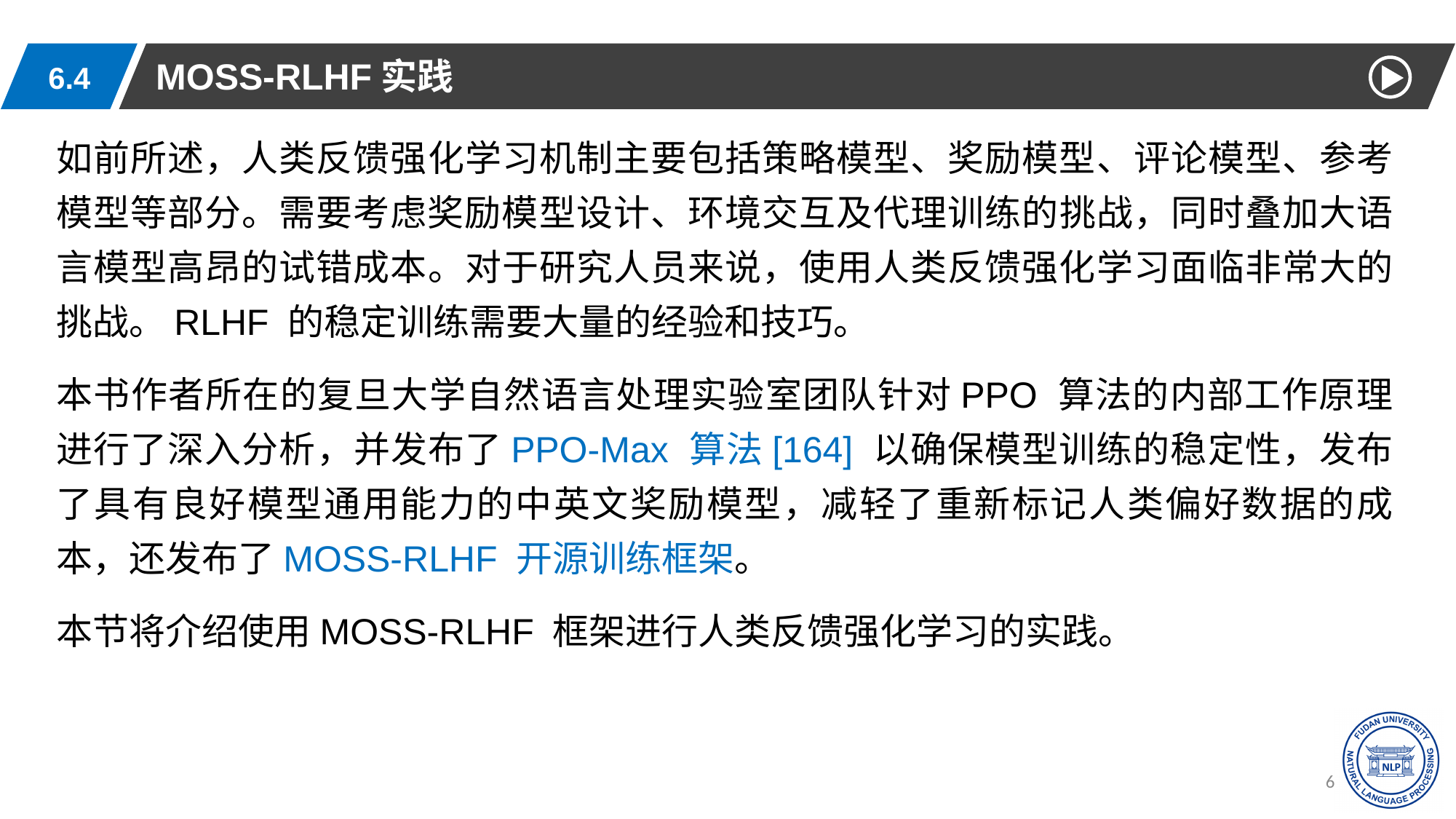

MOSS-RLHF实践
6.4

如前所述，人类反馈强化学习机制主要包括策略模型、奖励模型、评论模型、参考模型等部分。需要考虑奖励模型设计、环境交互及代理训练的挑战，同时叠加大语言模型高昂的试错成本。对于研究人员来说，使用人类反馈强化学习面临非常大的挑战。RLHF 的稳定训练需要大量的经验和技巧。
本书作者所在的复旦大学自然语言处理实验室团队针对PPO 算法的内部工作原理进行了深入分析，并发布了PPO-Max 算法[164] 以确保模型训练的稳定性，发布了具有良好模型通用能力的中英文奖励模型，减轻了重新标记人类偏好数据的成本，还发布了MOSS-RLHF 开源训练框架。
本节将介绍使用MOSS-RLHF 框架进行人类反馈强化学习的实践。
67